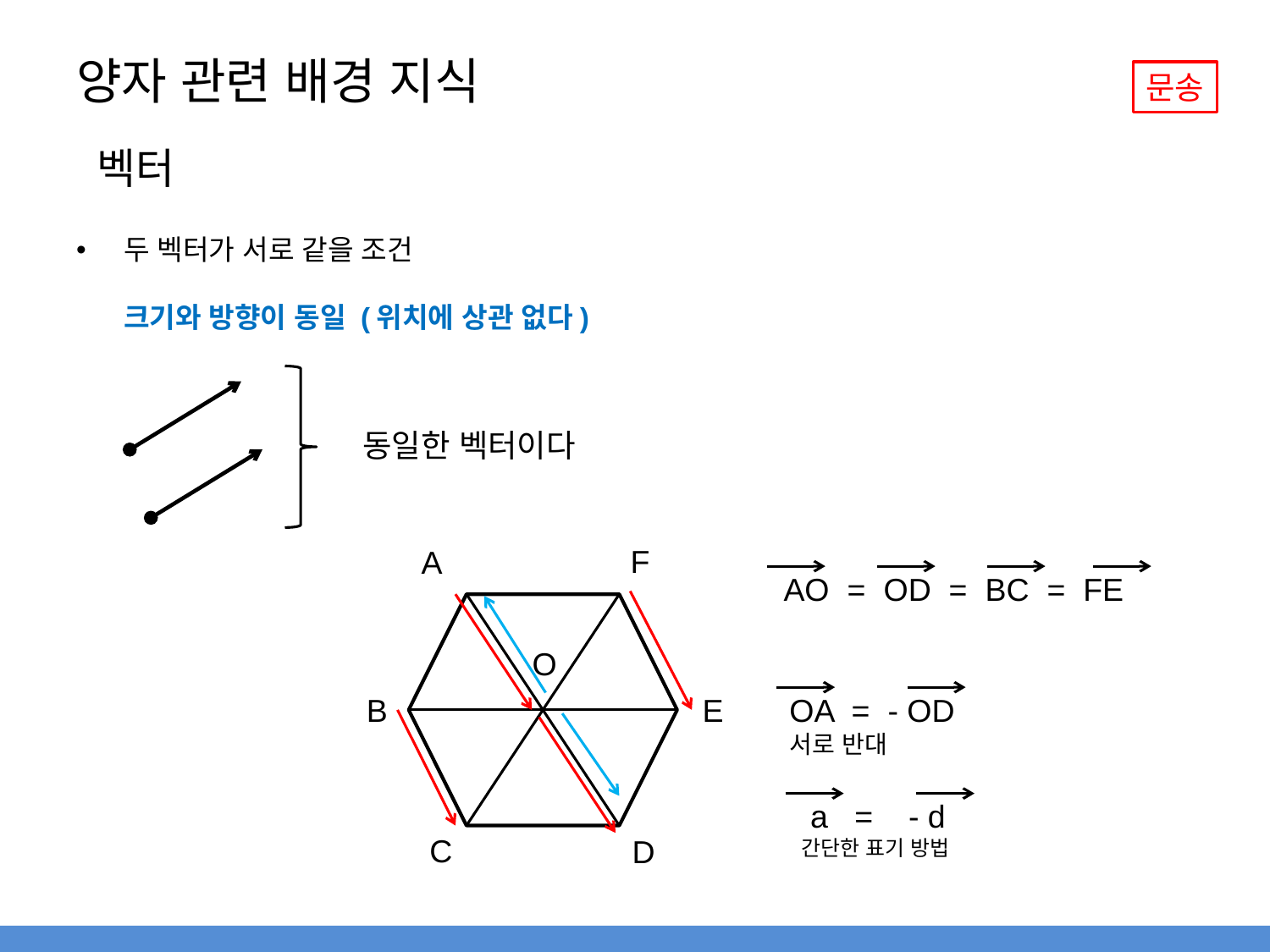

# 양자 관련 배경 지식
문송
벡터
두 벡터가 서로 같을 조건
크기와 방향이 동일 (위치에 상관 없다)

동일한 벡터이다

F
A

B
E
C
D
O
AO  =  OD  =  BC  =  FE
OA  =  - OD
서로 반대
 a   =    - d
간단한 표기 방법